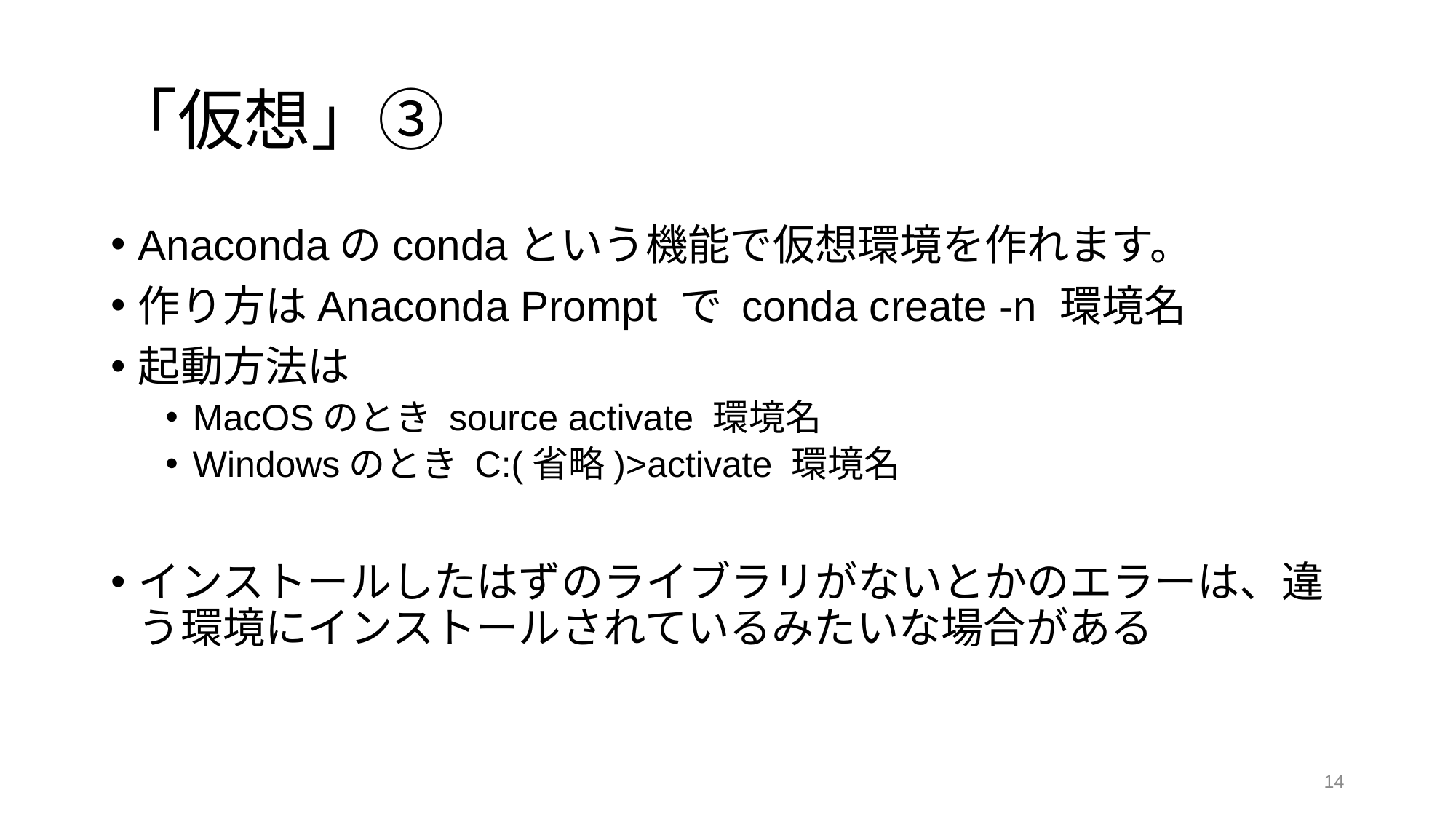

# 「仮想」③
Anacondaのcondaという機能で仮想環境を作れます。
作り方はAnaconda Prompt で conda create -n 環境名
起動方法は
MacOSのとき source activate 環境名
Windowsのとき C:(省略)>activate 環境名

インストールしたはずのライブラリがないとかのエラーは、違う環境にインストールされているみたいな場合がある
14